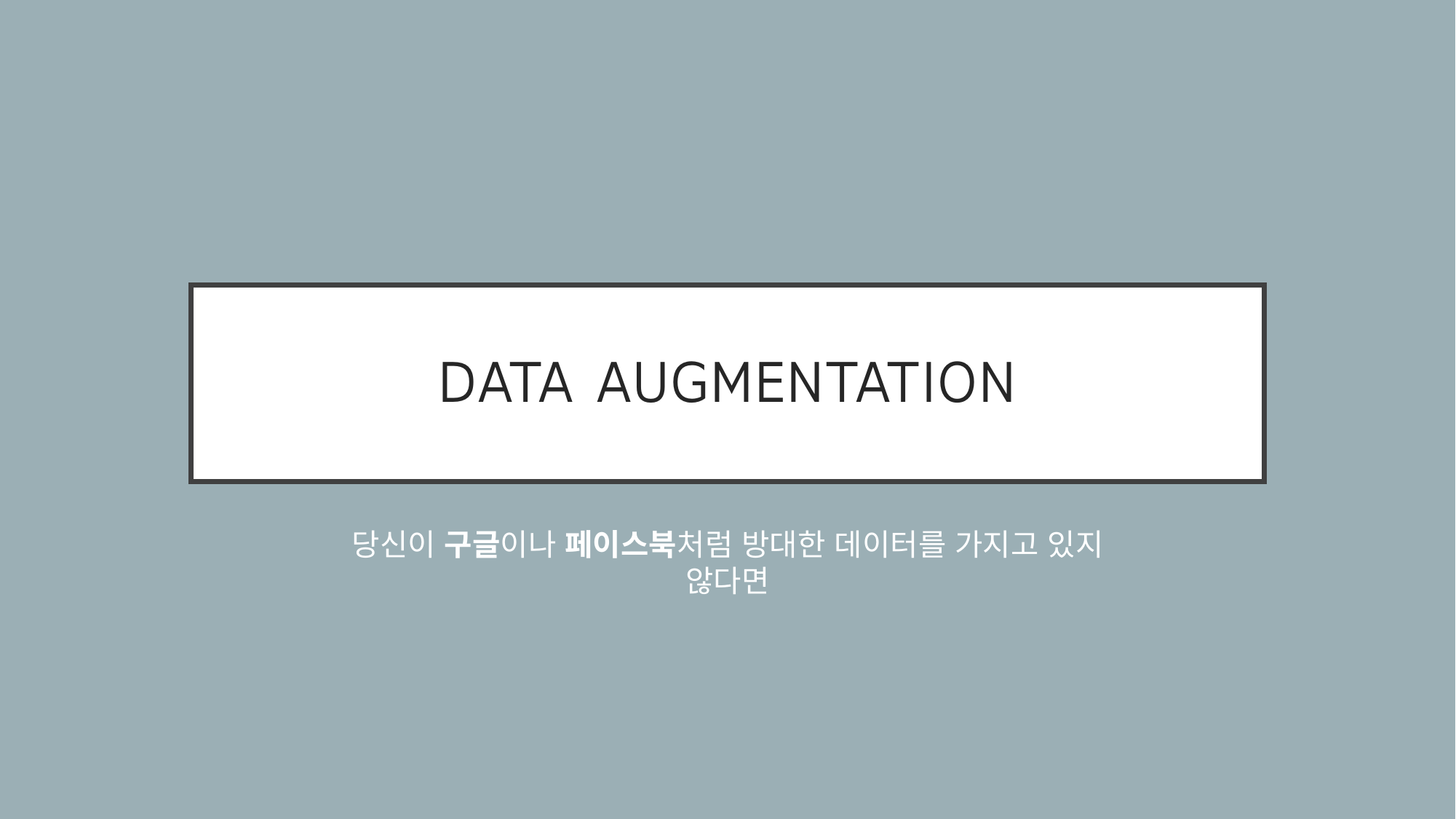

# Data Augmentation
당신이 구글이나 페이스북처럼 방대한 데이터를 가지고 있지 않다면